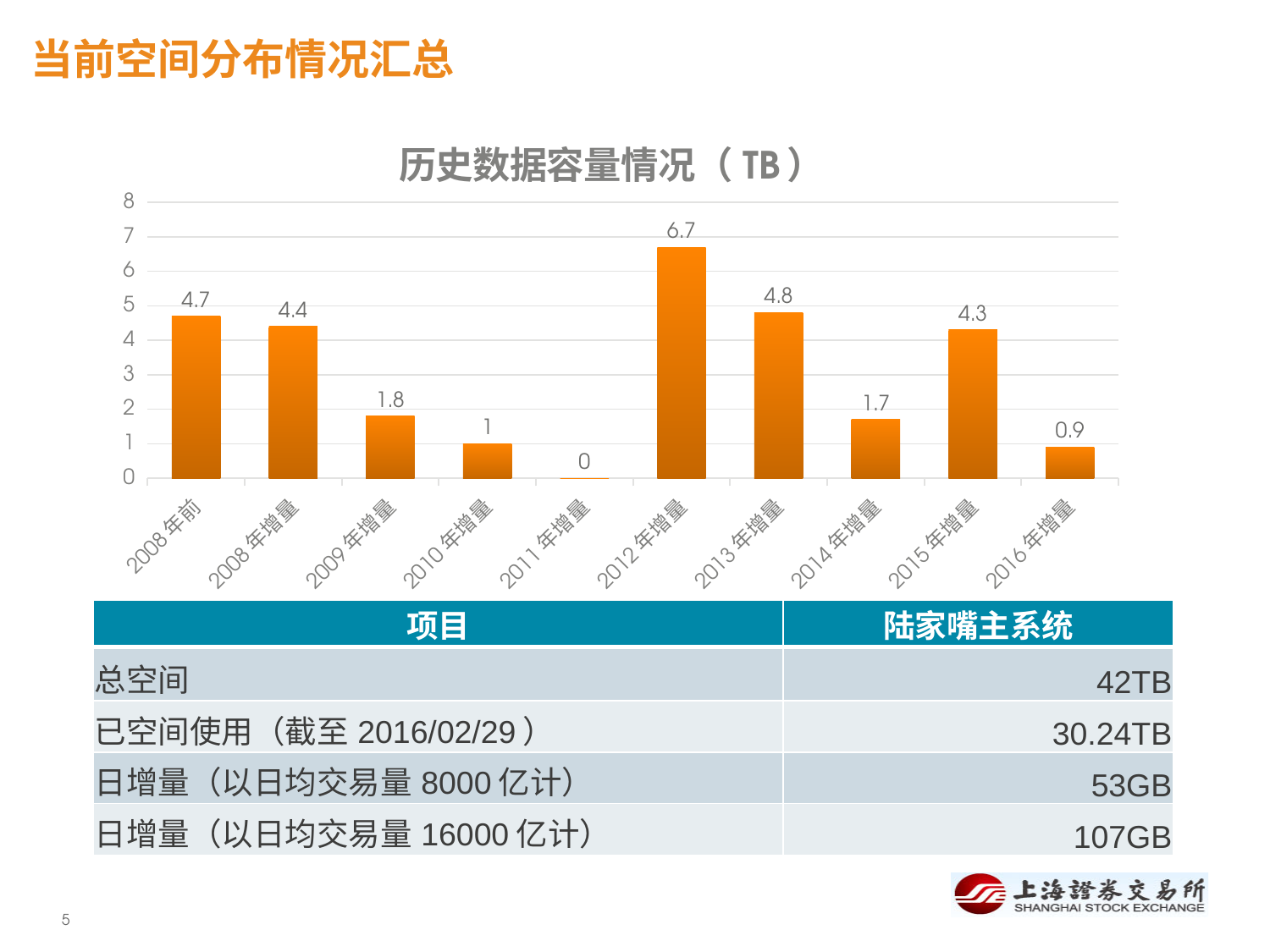

# 当前空间分布情况汇总

### Chart: 历史数据容量情况（TB）

| Category | 容量 |
|---|---|
| 2008年前 | 4.7 |
| 2008年增量 | 4.4 |
| 2009年增量 | 1.8 |
| 2010年增量 | 1.0 |
| 2011年增量 | 0.0 |
| 2012年增量 | 6.7 |
| 2013年增量 | 4.8 |
| 2014年增量 | 1.7 |
| 2015年增量 | 4.3 |
| 2016年增量 | 0.9 |
| 项目 | 陆家嘴主系统 |
| --- | --- |
| 总空间 | 42TB |
| 已空间使用（截至2016/02/29） | 30.24TB |
| 日增量（以日均交易量8000亿计） | 53GB |
| 日增量（以日均交易量16000亿计） | 107GB |